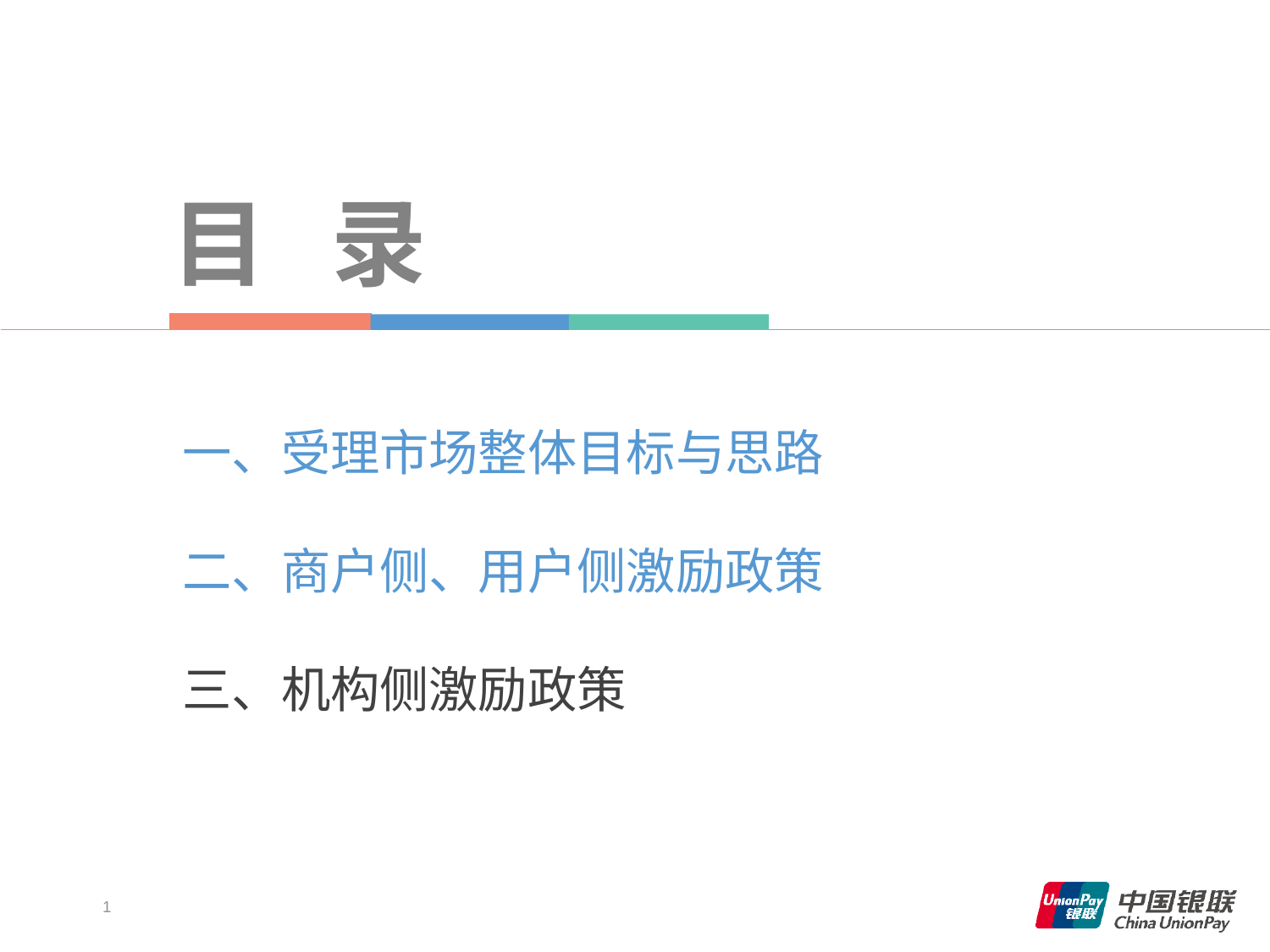

# 目   录
一、受理市场整体目标与思路
二、商户侧、用户侧激励政策
三、机构侧激励政策

1